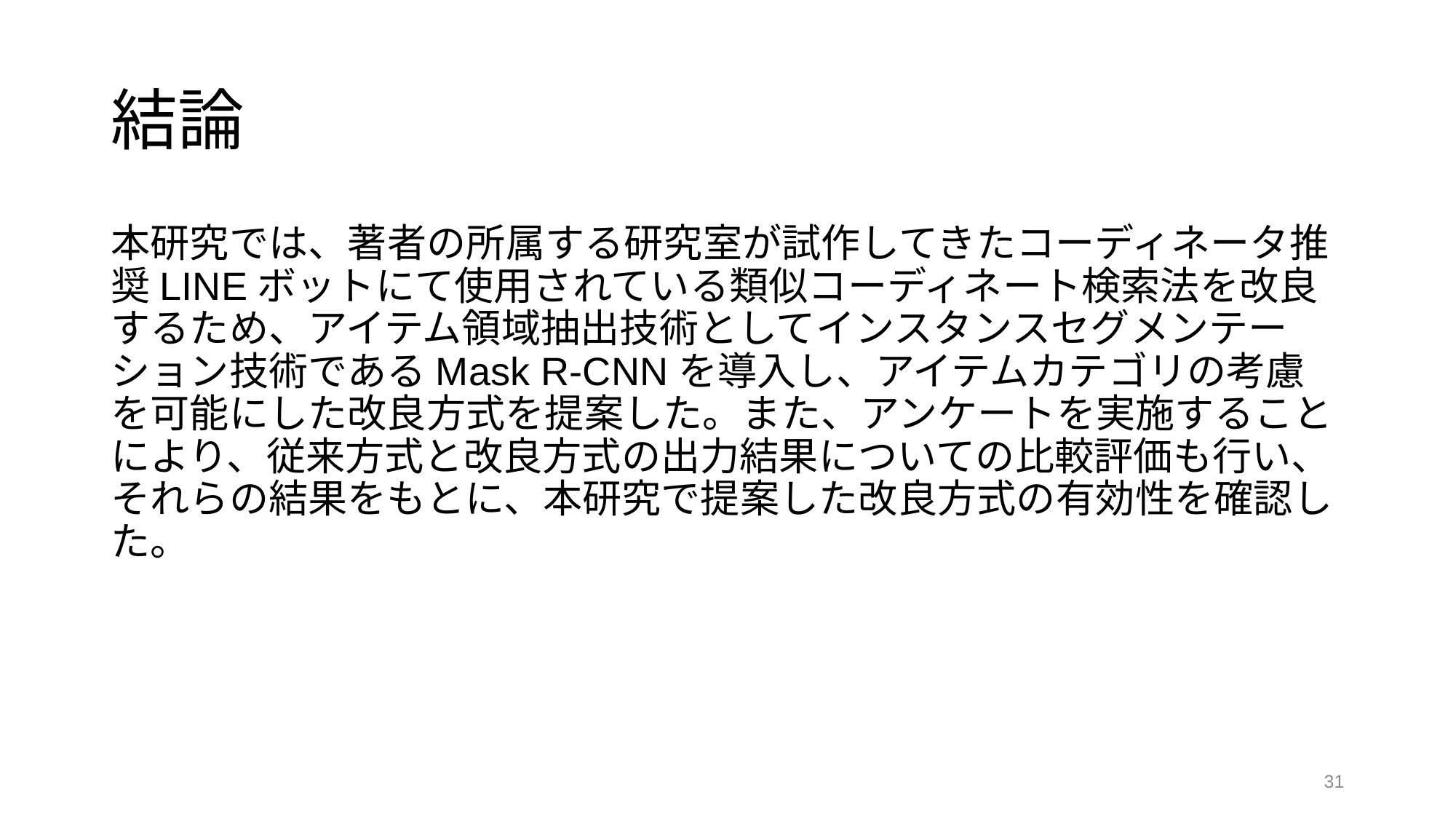

# 結論
本研究では、著者の所属する研究室が試作してきたコーディネータ推奨LINEボットにて使用されている類似コーディネート検索法を改良するため、アイテム領域抽出技術としてインスタンスセグメンテーション技術であるMask R-CNNを導入し、アイテムカテゴリの考慮を可能にした改良方式を提案した。また、アンケートを実施することにより、従来方式と改良方式の出力結果についての比較評価も行い、それらの結果をもとに、本研究で提案した改良方式の有効性を確認した。

31